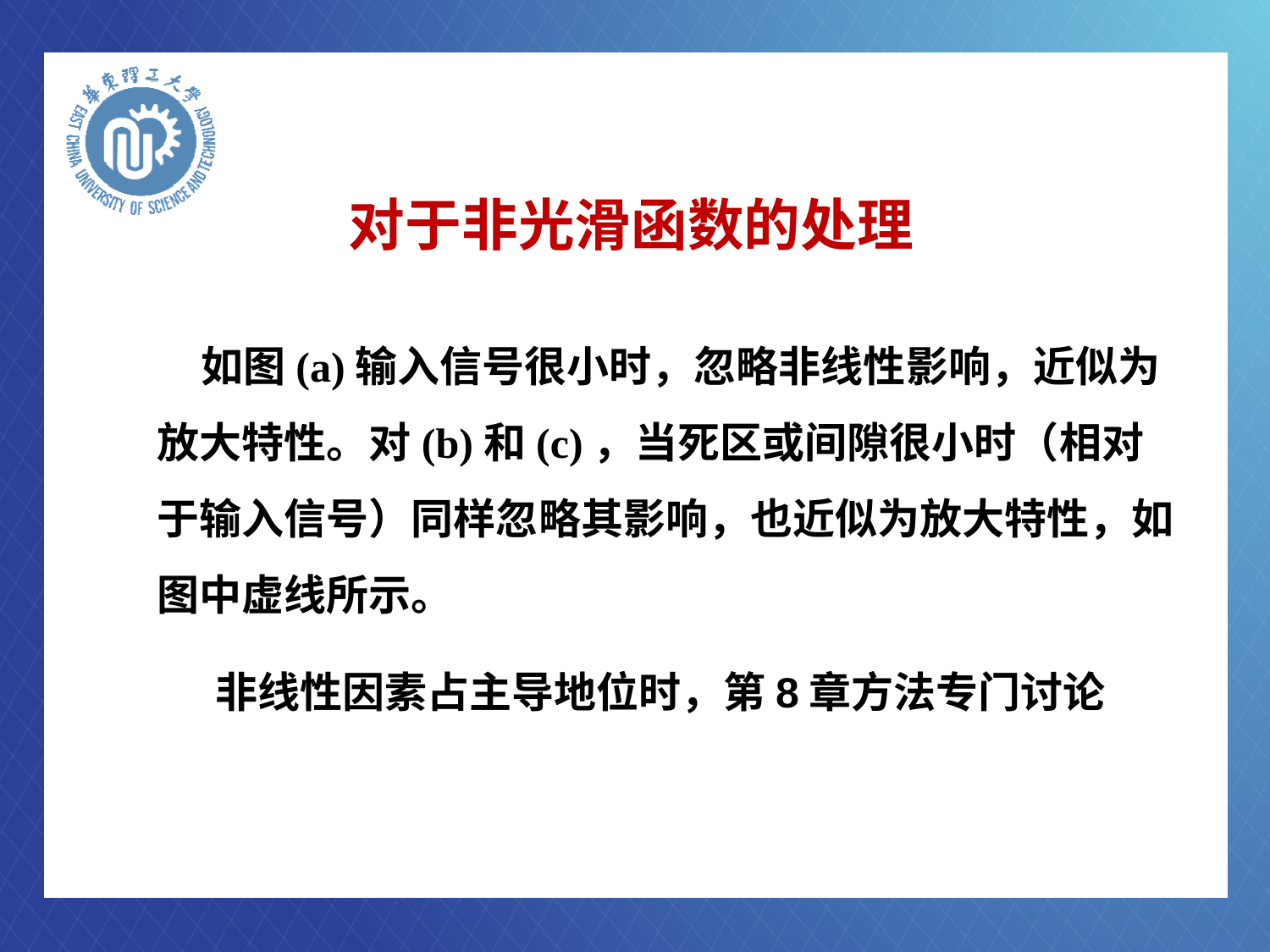

对于非光滑函数的处理
     如图(a)输入信号很小时，忽略非线性影响，近似为放大特性。对(b)和(c)，当死区或间隙很小时（相对于输入信号）同样忽略其影响，也近似为放大特性，如图中虚线所示。
     非线性因素占主导地位时，第8章方法专门讨论
15